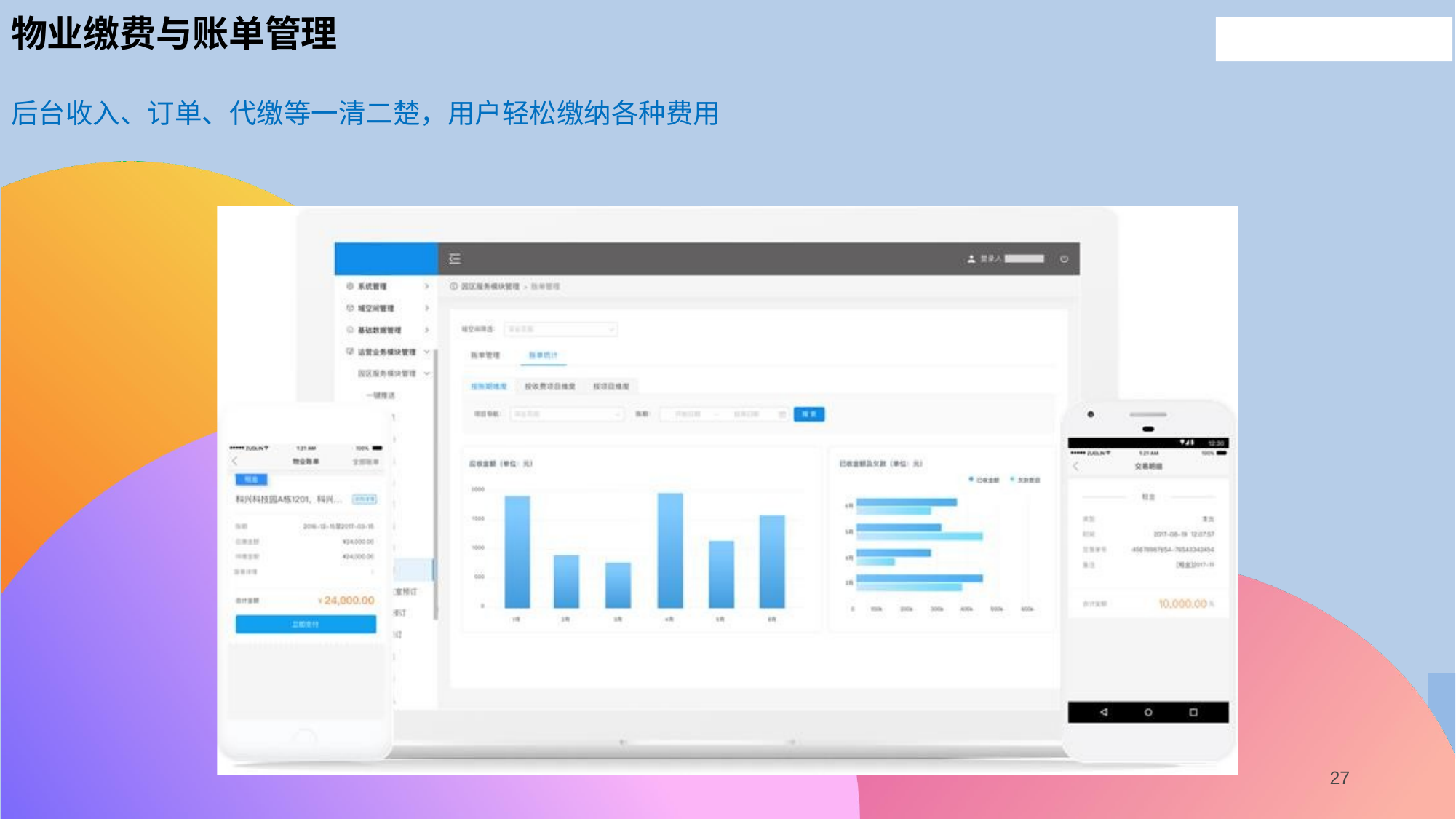

物业缴费与账单管理

后台收入、订单、代缴等一清二楚，用户轻松缴纳各种费用

27